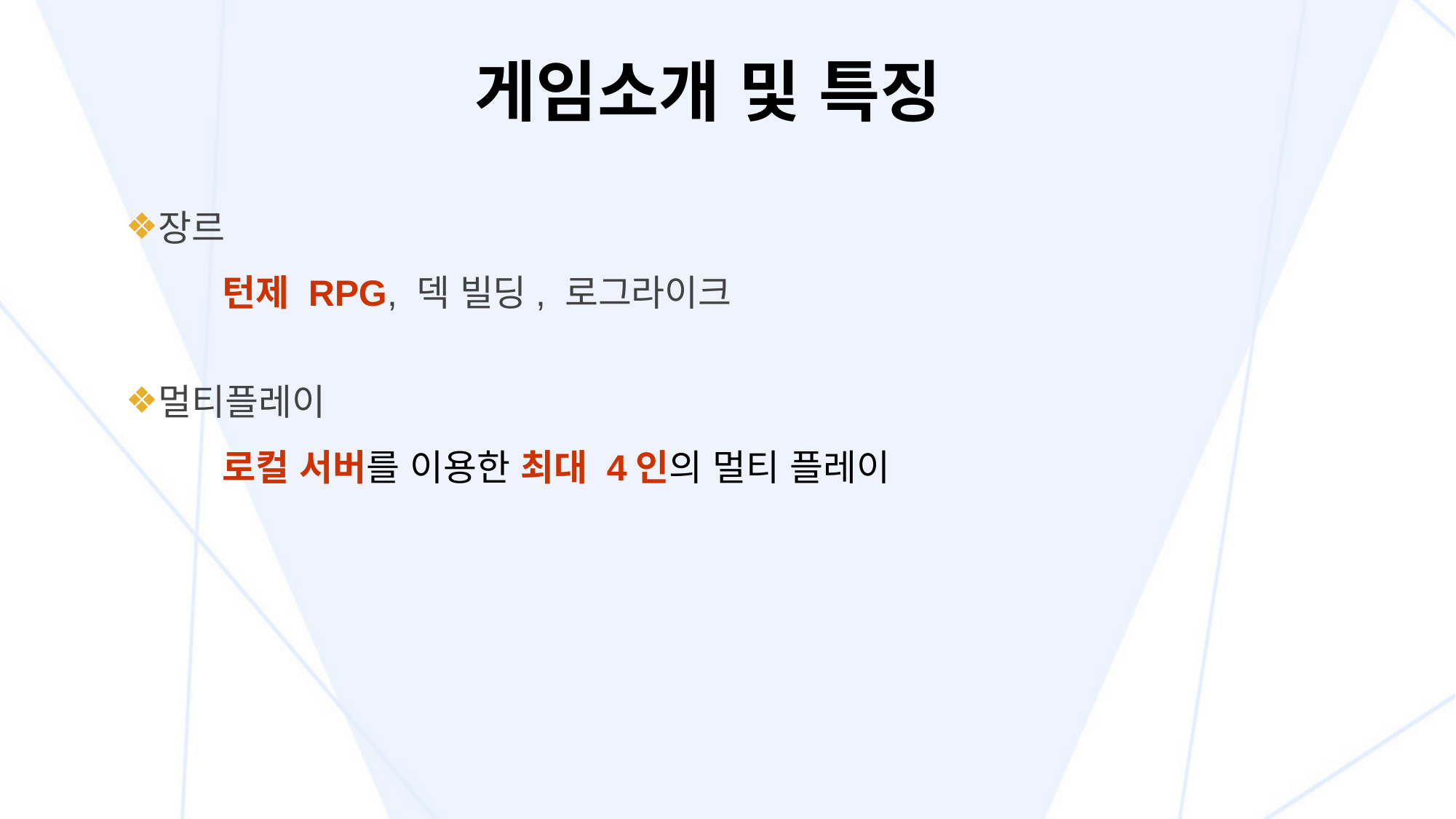

# 게임소개 및 특징
장르
턴제 RPG, 덱 빌딩, 로그라이크

멀티플레이
로컬 서버를 이용한 최대 4인의 멀티 플레이